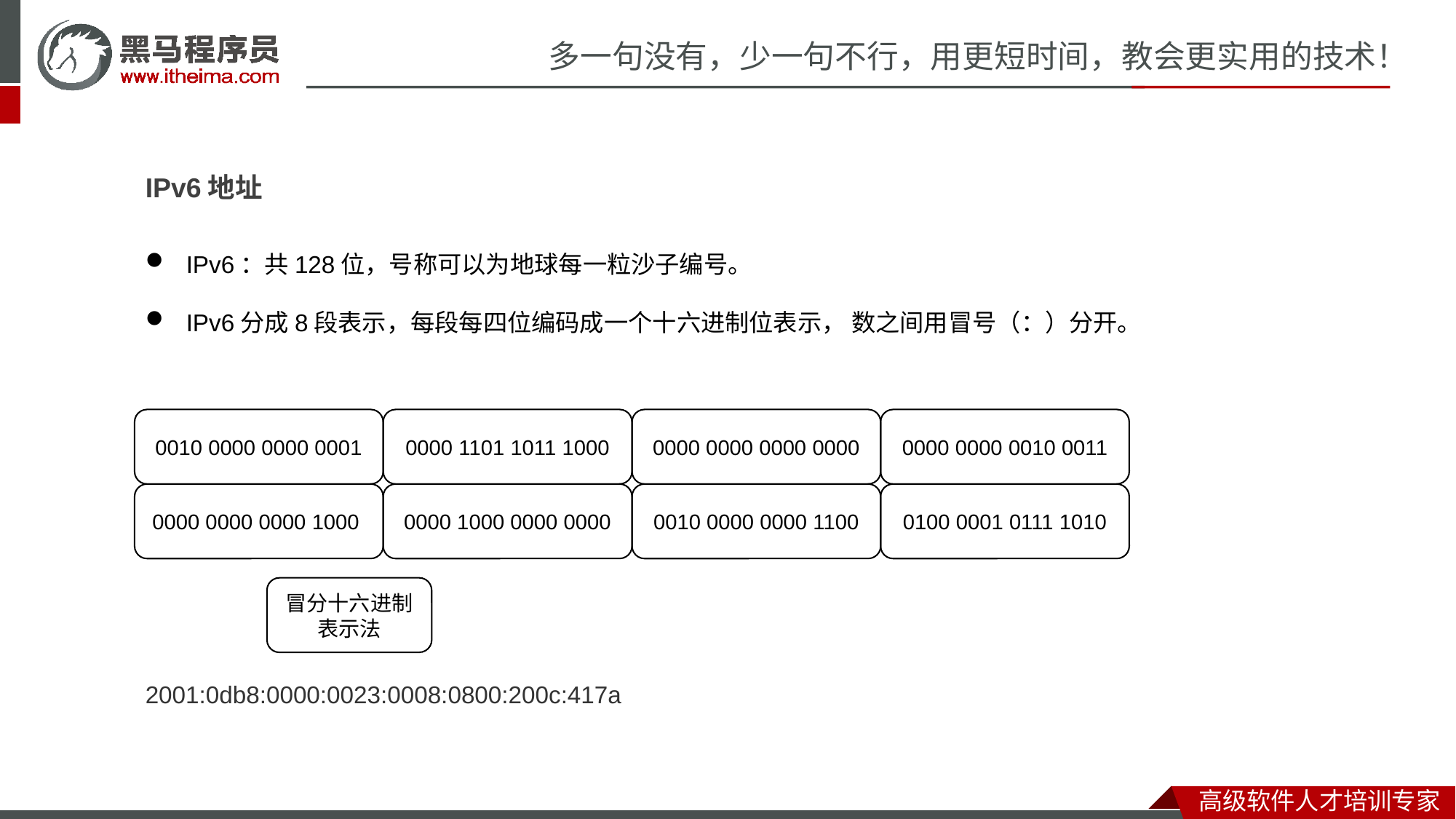

IPv6地址
 IPv6：共128位，号称可以为地球每一粒沙子编号。
 IPv6分成8段表示，每段每四位编码成一个十六进制位表示， 数之间用冒号（：）分开。

0010 0000 0000 0001
0000 1101 1011 1000
0000 0000 0000 0000‬
0000 0000 0010 0011
0000 0000 0000 1000 ‬
0000 1000 0000 0000
0010 0000 0000 1100‬
0100 0001 0111 1010‬
冒分十六进制
表示法
2001:0db8:0000:0023:0008:0800:200c:417a